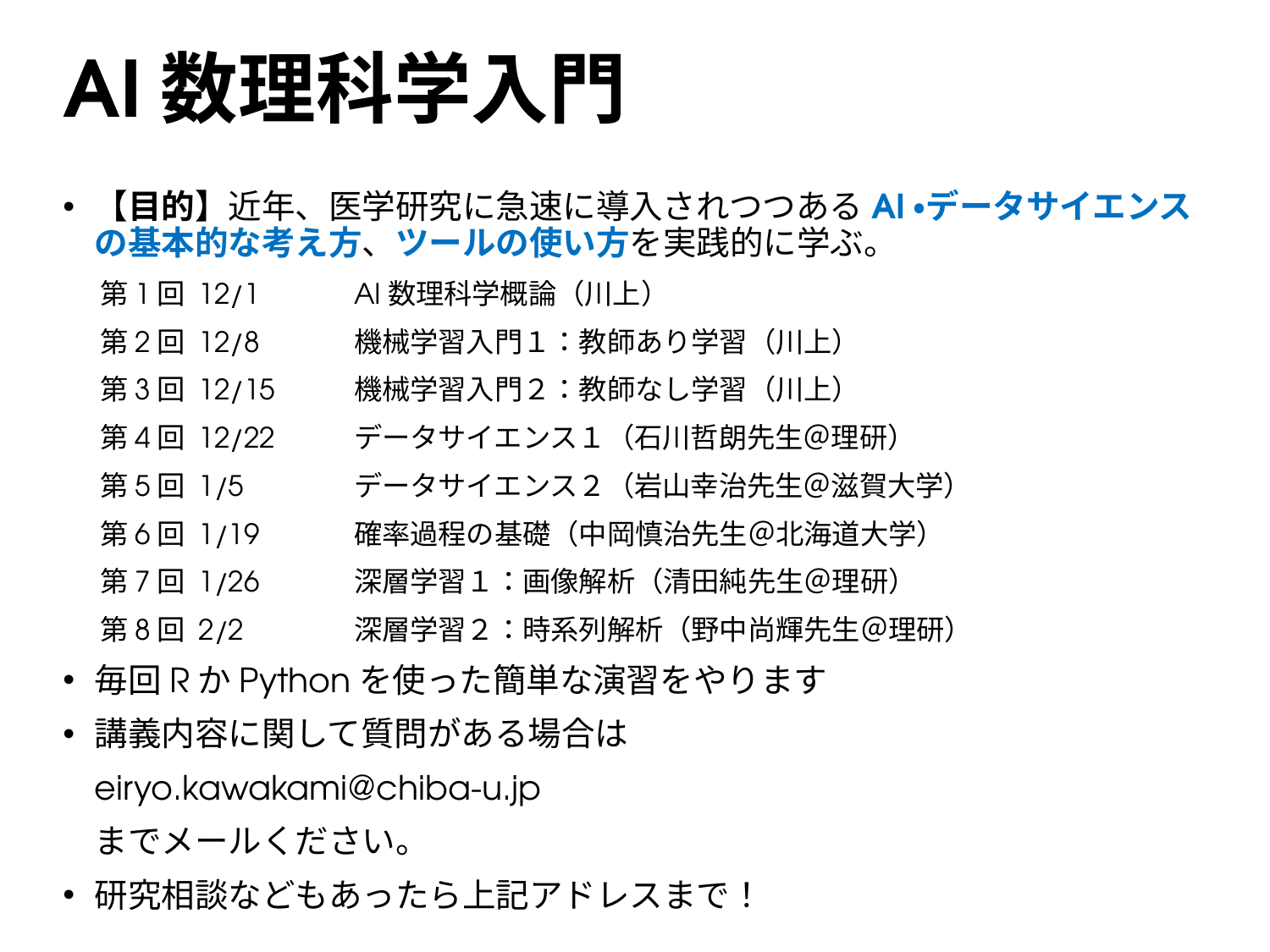

# AI数理科学入門
【目的】近年、医学研究に急速に導入されつつあるAI・データサイエンスの基本的な考え方、ツールの使い方を実践的に学ぶ。
第1回 12/1	AI数理科学概論（川上）
第2回 12/8	機械学習入門１：教師あり学習（川上）
第3回 12/15	機械学習入門２：教師なし学習（川上）
第4回 12/22	データサイエンス１（石川哲朗先生＠理研）
第5回 1/5	データサイエンス２（岩山幸治先生＠滋賀大学）
第6回 1/19	確率過程の基礎（中岡慎治先生＠北海道大学）
第7回 1/26	深層学習１：画像解析（清田純先生＠理研）
第8回 2/2	深層学習２：時系列解析（野中尚輝先生＠理研）
毎回RかPythonを使った簡単な演習をやります
講義内容に関して質問がある場合は
eiryo.kawakami@chiba-u.jp
までメールください。
研究相談などもあったら上記アドレスまで！